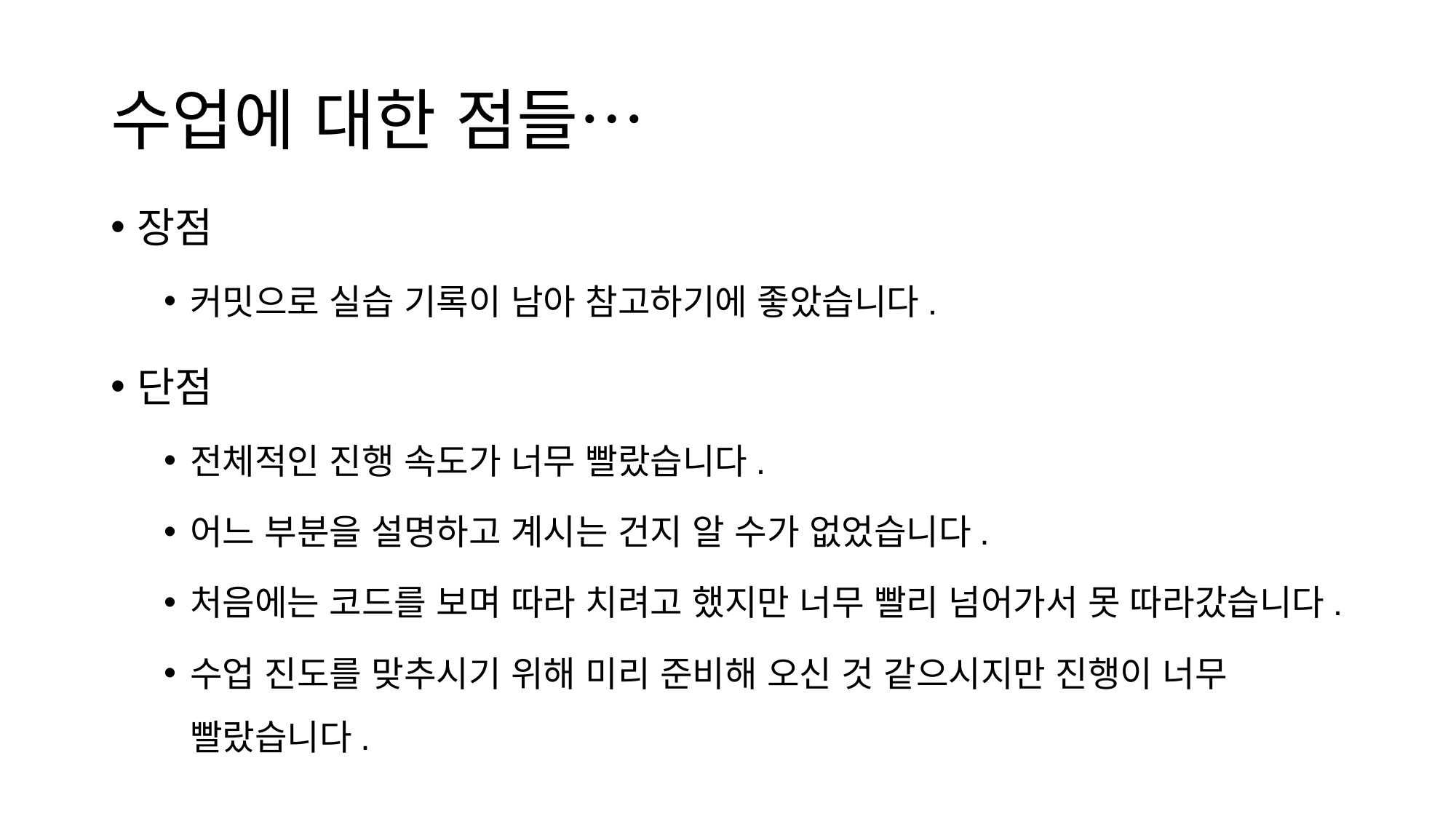

# 수업에 대한 점들…
장점
커밋으로 실습 기록이 남아 참고하기에 좋았습니다.
단점
전체적인 진행 속도가 너무 빨랐습니다.
어느 부분을 설명하고 계시는 건지 알 수가 없었습니다.
처음에는 코드를 보며 따라 치려고 했지만 너무 빨리 넘어가서 못 따라갔습니다.
수업 진도를 맞추시기 위해 미리 준비해 오신 것 같으시지만 진행이 너무 빨랐습니다.